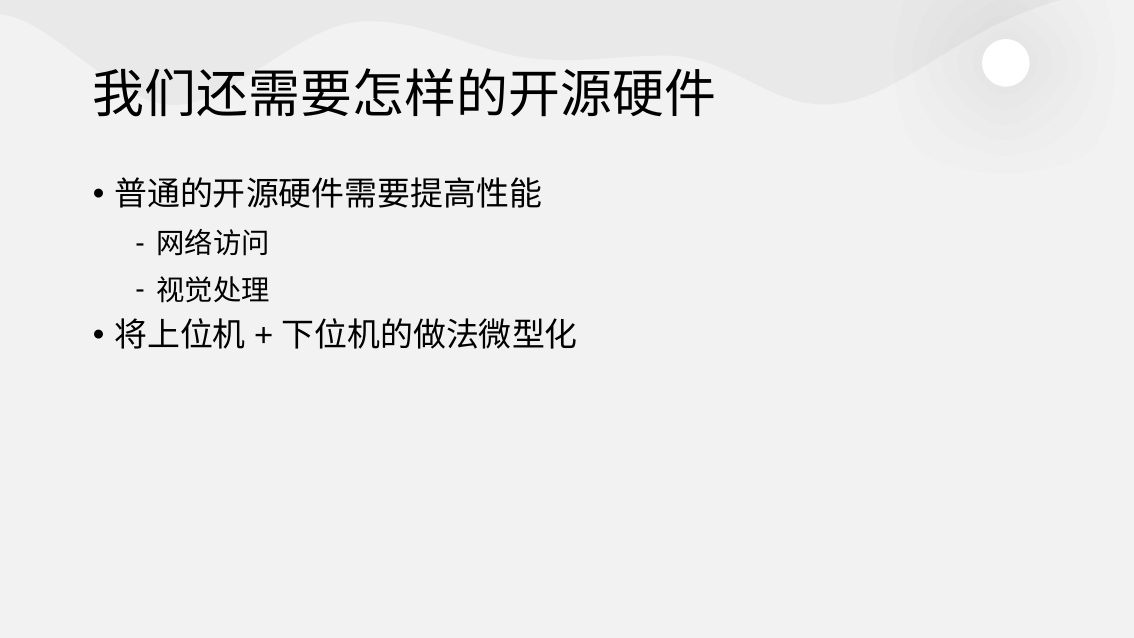

# 我们还需要怎样的开源硬件
普通的开源硬件需要提高性能
网络访问
视觉处理
将上位机+下位机的做法微型化